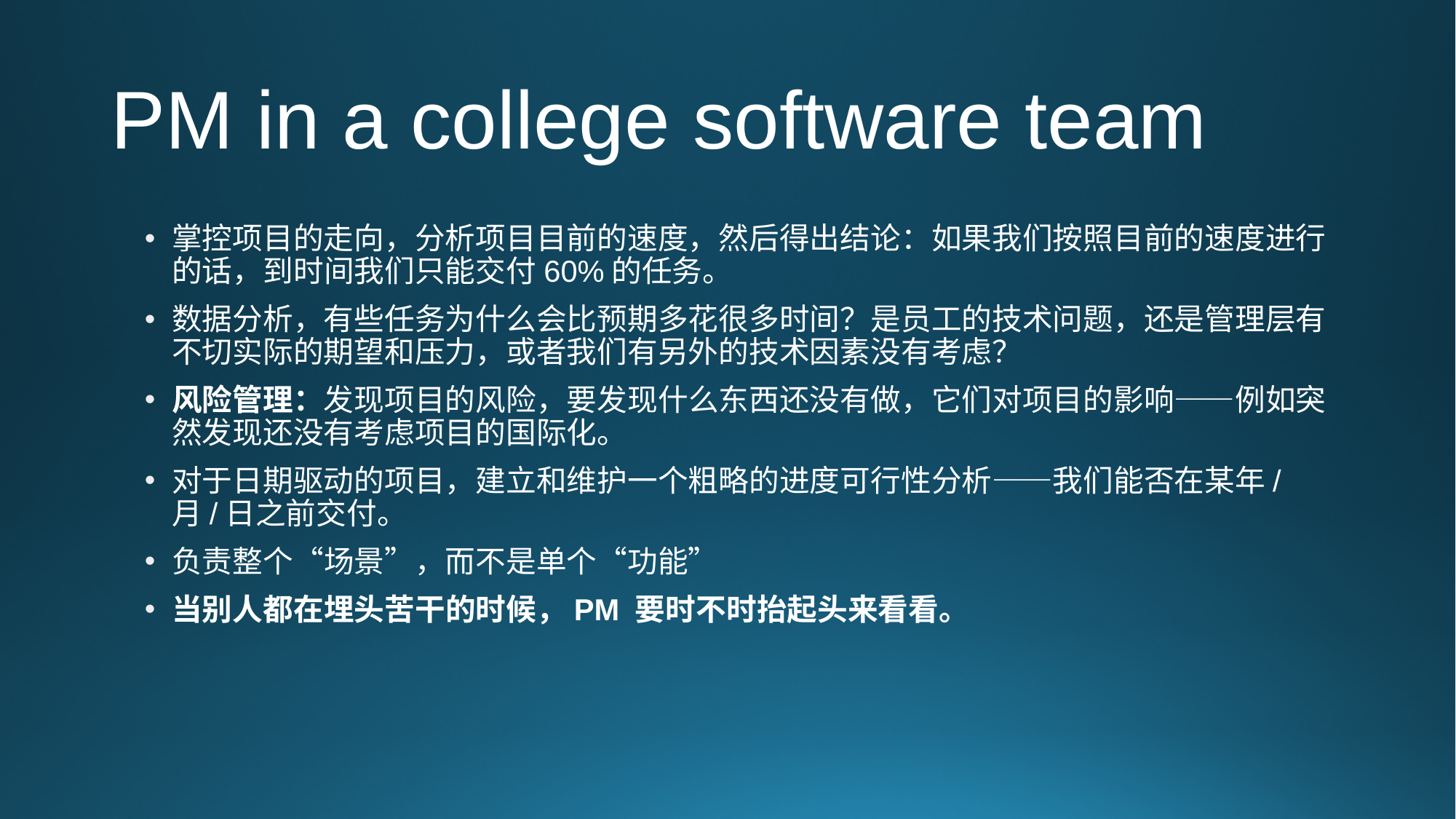

# PM in a college software team
掌控项目的走向，分析项目目前的速度，然后得出结论：如果我们按照目前的速度进行的话，到时间我们只能交付60%的任务。
数据分析，有些任务为什么会比预期多花很多时间？是员工的技术问题，还是管理层有不切实际的期望和压力，或者我们有另外的技术因素没有考虑？
风险管理：发现项目的风险，要发现什么东西还没有做，它们对项目的影响——例如突然发现还没有考虑项目的国际化。
对于日期驱动的项目，建立和维护一个粗略的进度可行性分析——我们能否在某年/月/日之前交付。
负责整个“场景”，而不是单个“功能”
当别人都在埋头苦干的时候，PM 要时不时抬起头来看看。